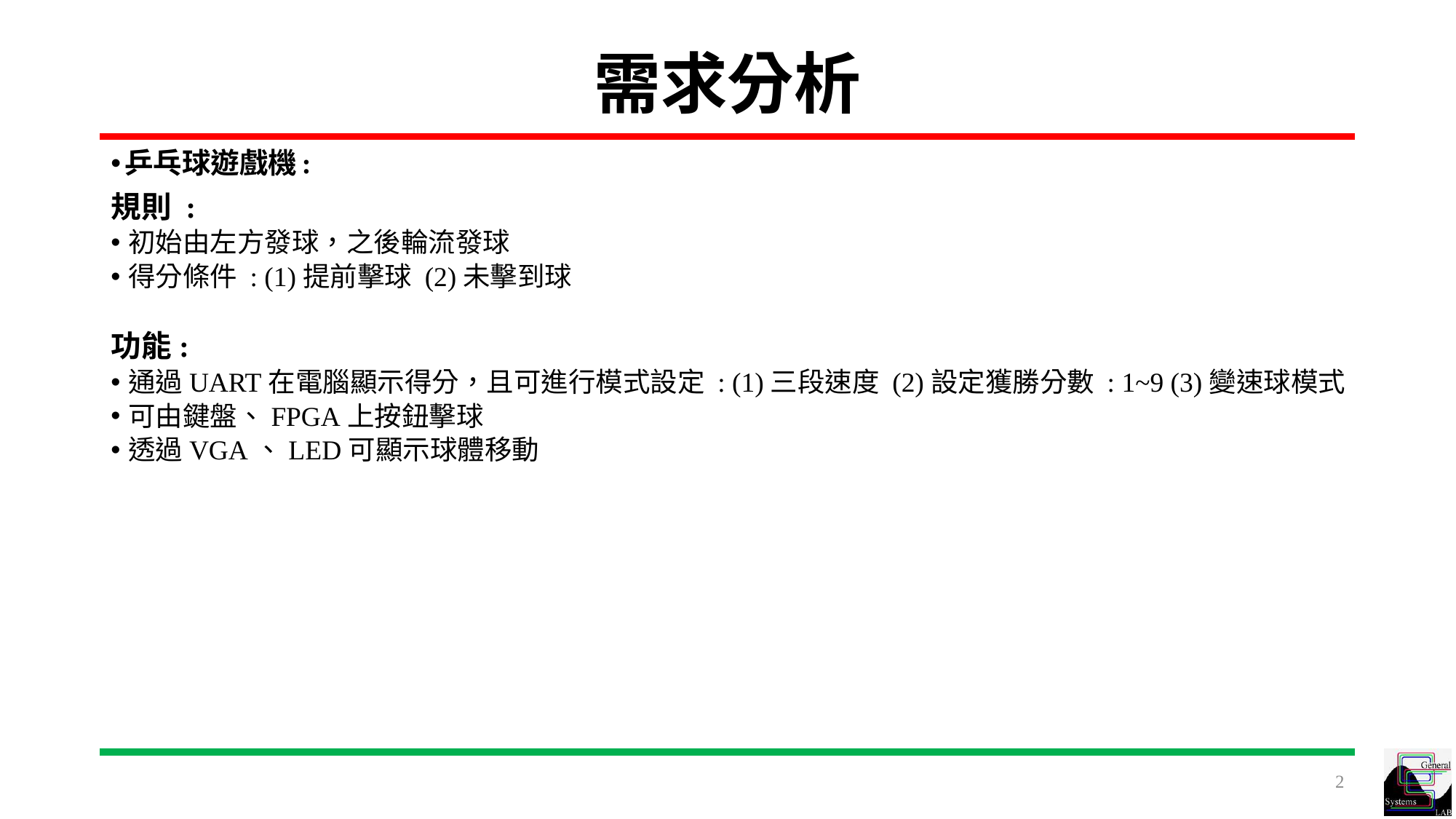

# 需求分析
乒乓球遊戲機:

規則 :
初始由左方發球，之後輪流發球
得分條件 : (1)提前擊球 (2)未擊到球

功能:
通過UART在電腦顯示得分，且可進行模式設定 : (1)三段速度 (2)設定獲勝分數 : 1~9 (3)變速球模式
可由鍵盤、FPGA上按鈕擊球
透過VGA、LED可顯示球體移動
2